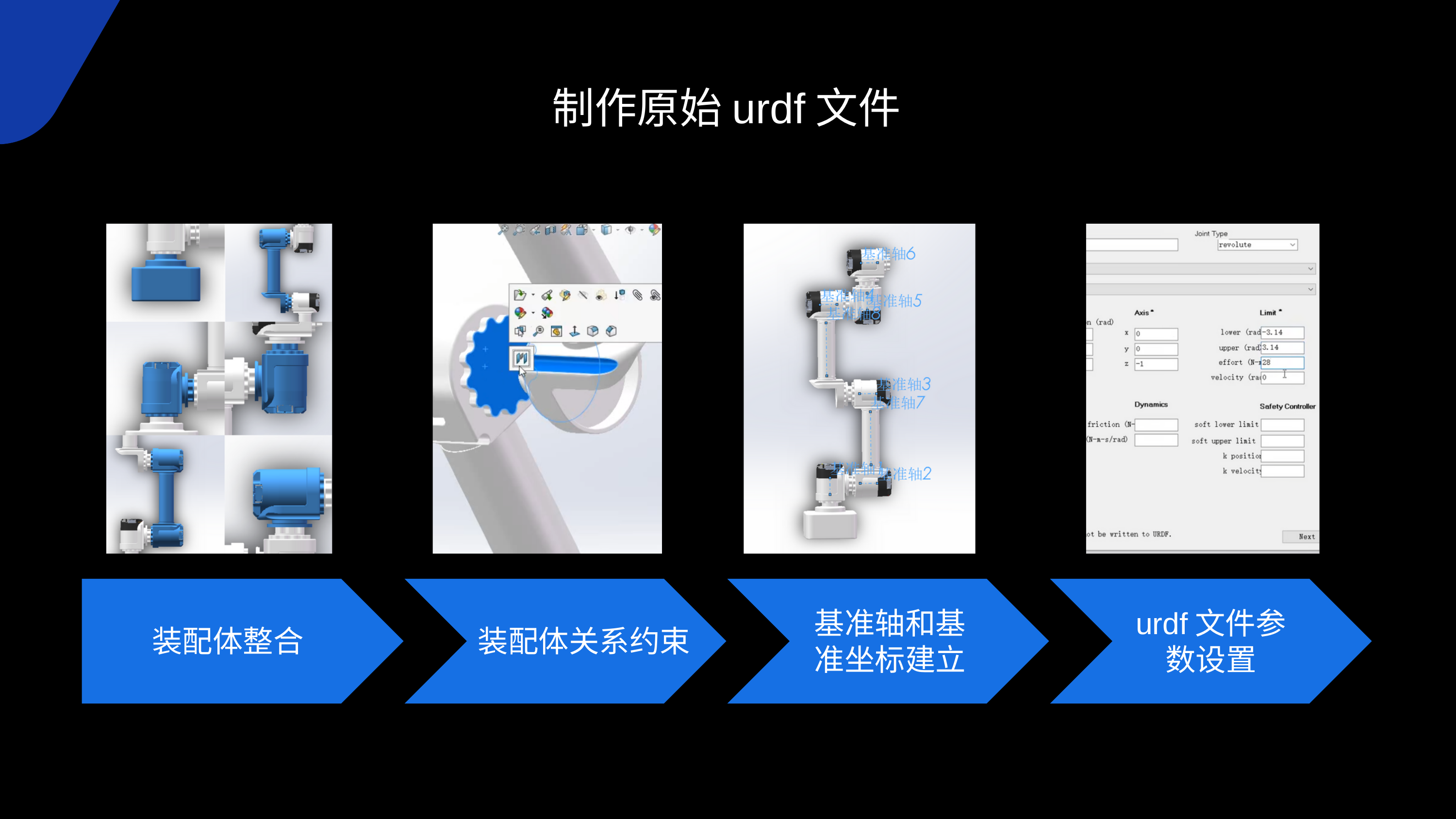

制作原始urdf文件

基准轴和基准坐标建立
urdf文件参数设置
装配体整合
装配体关系约束